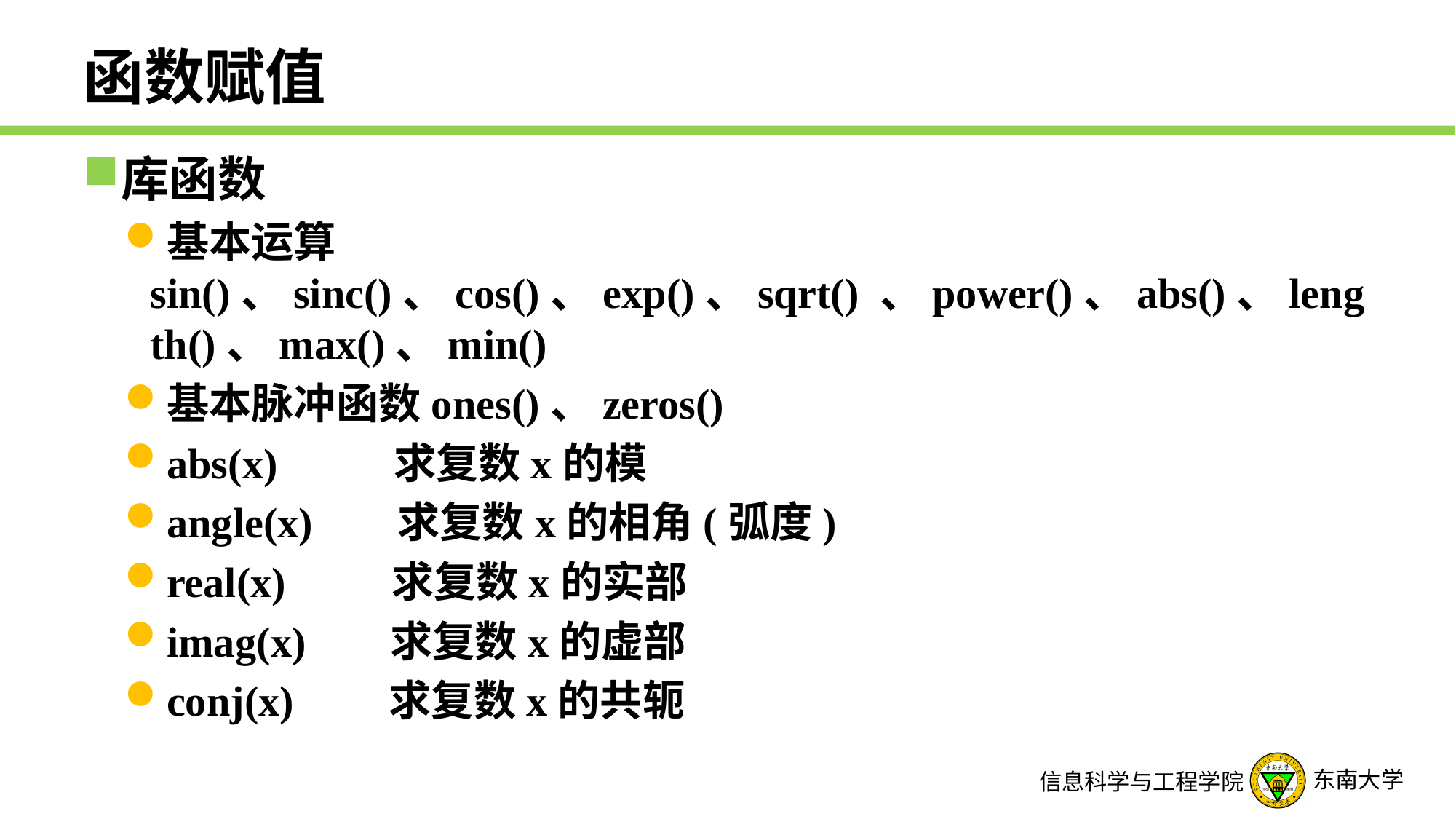

# 函数赋值
库函数
基本运算sin()、sinc()、cos()、exp()、sqrt() 、power()、abs()、length()、max()、min()
基本脉冲函数ones()、zeros()
abs(x)          求复数x的模
angle(x)       求复数x的相角(弧度)
real(x)         求复数x的实部
imag(x)       求复数x的虚部
conj(x)        求复数x的共轭